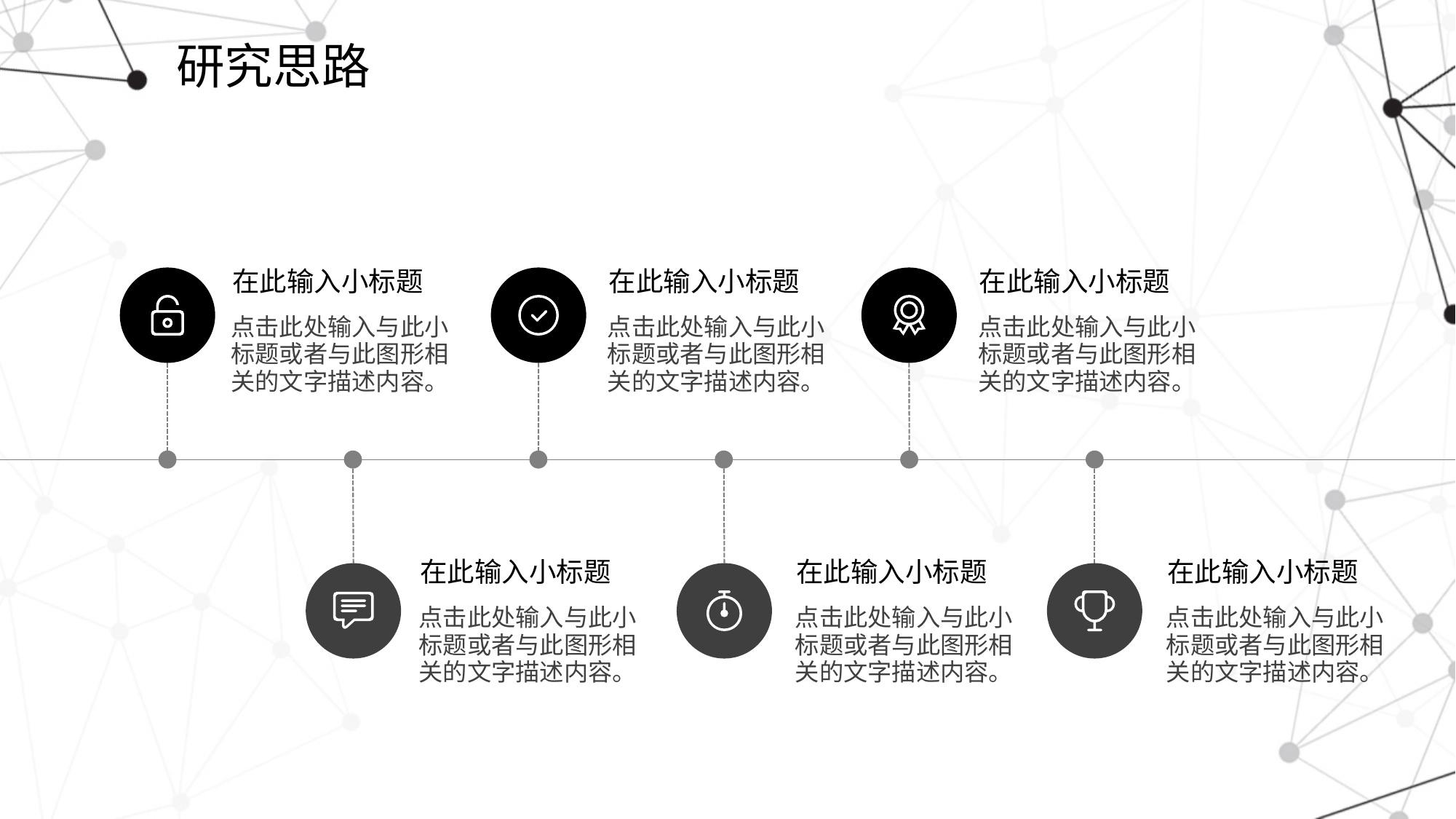

# 研究思路
在此输入小标题
在此输入小标题
在此输入小标题

点击此处输入与此小标题或者与此图形相关的文字描述内容。
点击此处输入与此小标题或者与此图形相关的文字描述内容。
点击此处输入与此小标题或者与此图形相关的文字描述内容。

在此输入小标题
在此输入小标题
在此输入小标题

点击此处输入与此小标题或者与此图形相关的文字描述内容。
点击此处输入与此小标题或者与此图形相关的文字描述内容。
点击此处输入与此小标题或者与此图形相关的文字描述内容。